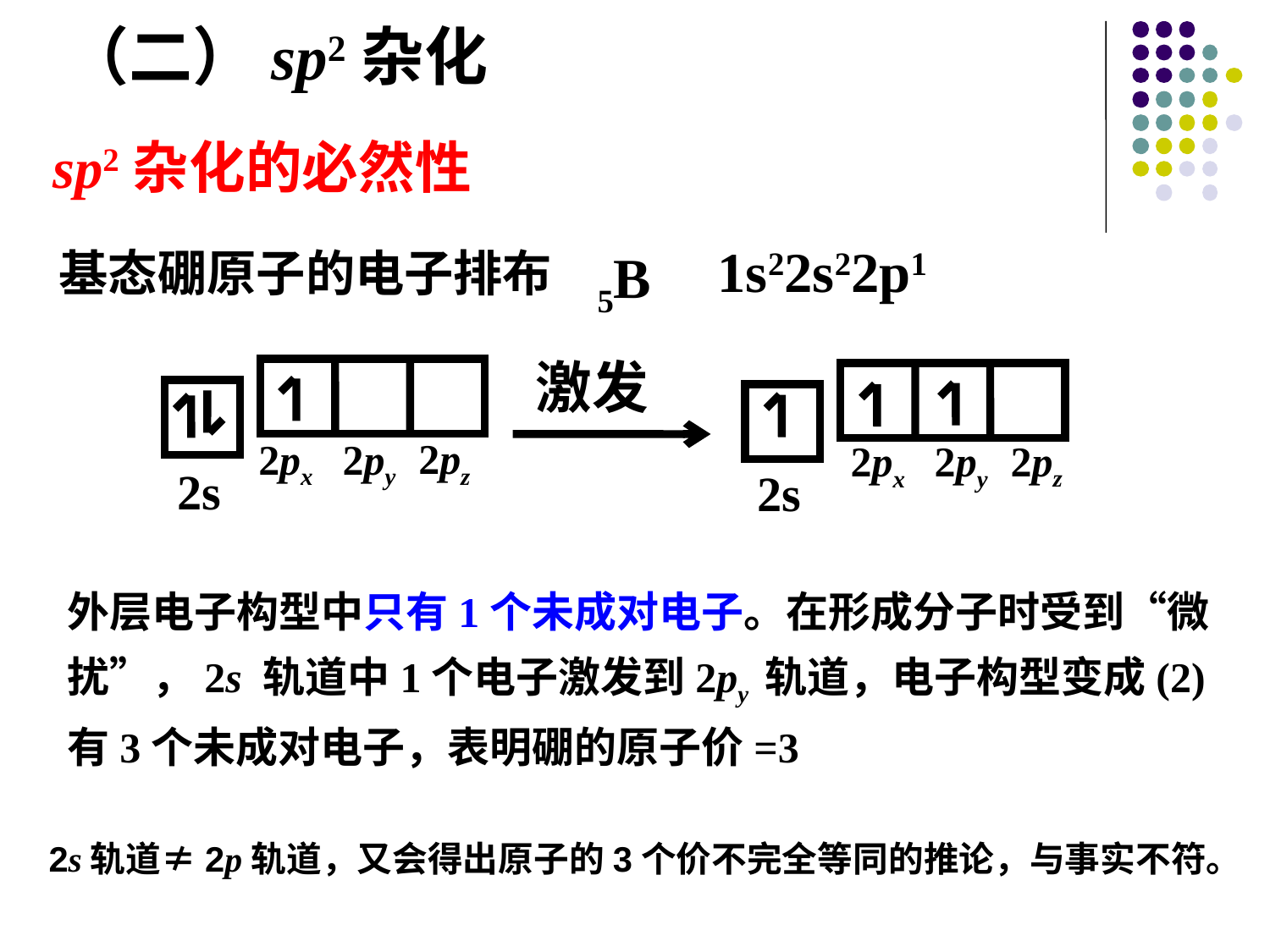

（二）sp2杂化
sp2杂化的必然性
1s22s22p1
基态硼原子的电子排布
5B
激发

2pz
2px
2py
2pz
2px
2py
2s
2s
外层电子构型中只有1个未成对电子。在形成分子时受到“微扰”，2s 轨道中1个电子激发到2py 轨道，电子构型变成(2)
有3个未成对电子，表明硼的原子价=3
2s轨道≠2p轨道，又会得出原子的3个价不完全等同的推论，与事实不符。